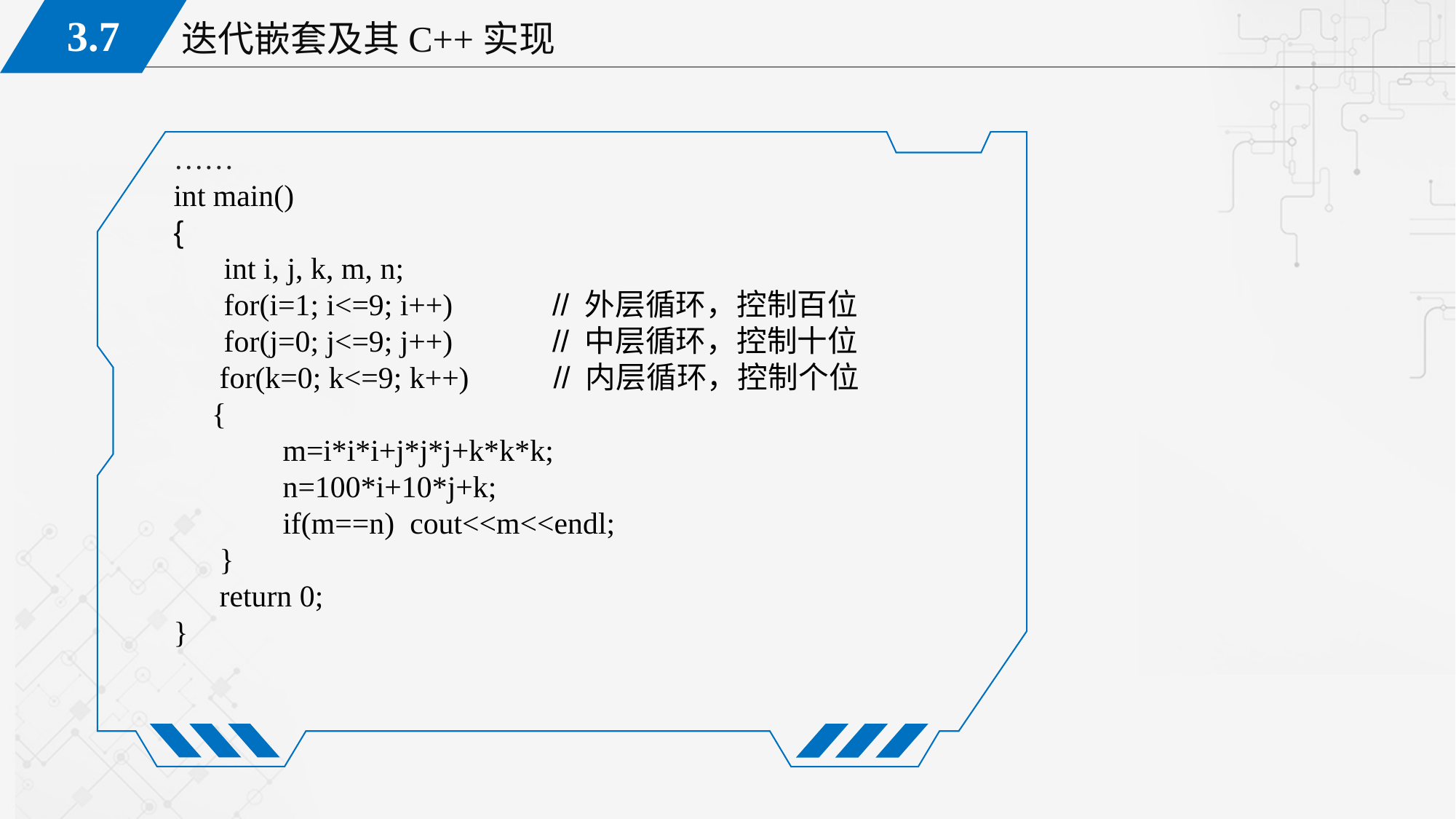

……
int main()
{
      int i, j, k, m, n;
      for(i=1; i<=9; i++)             // 外层循环，控制百位
      for(j=0; j<=9; j++)             // 中层循环，控制十位
      for(k=0; k<=9; k++)           // 内层循环，控制个位
     {
	m=i*i*i+j*j*j+k*k*k;
	n=100*i+10*j+k;
	if(m==n)  cout<<m<<endl;
      }
      return 0;
}